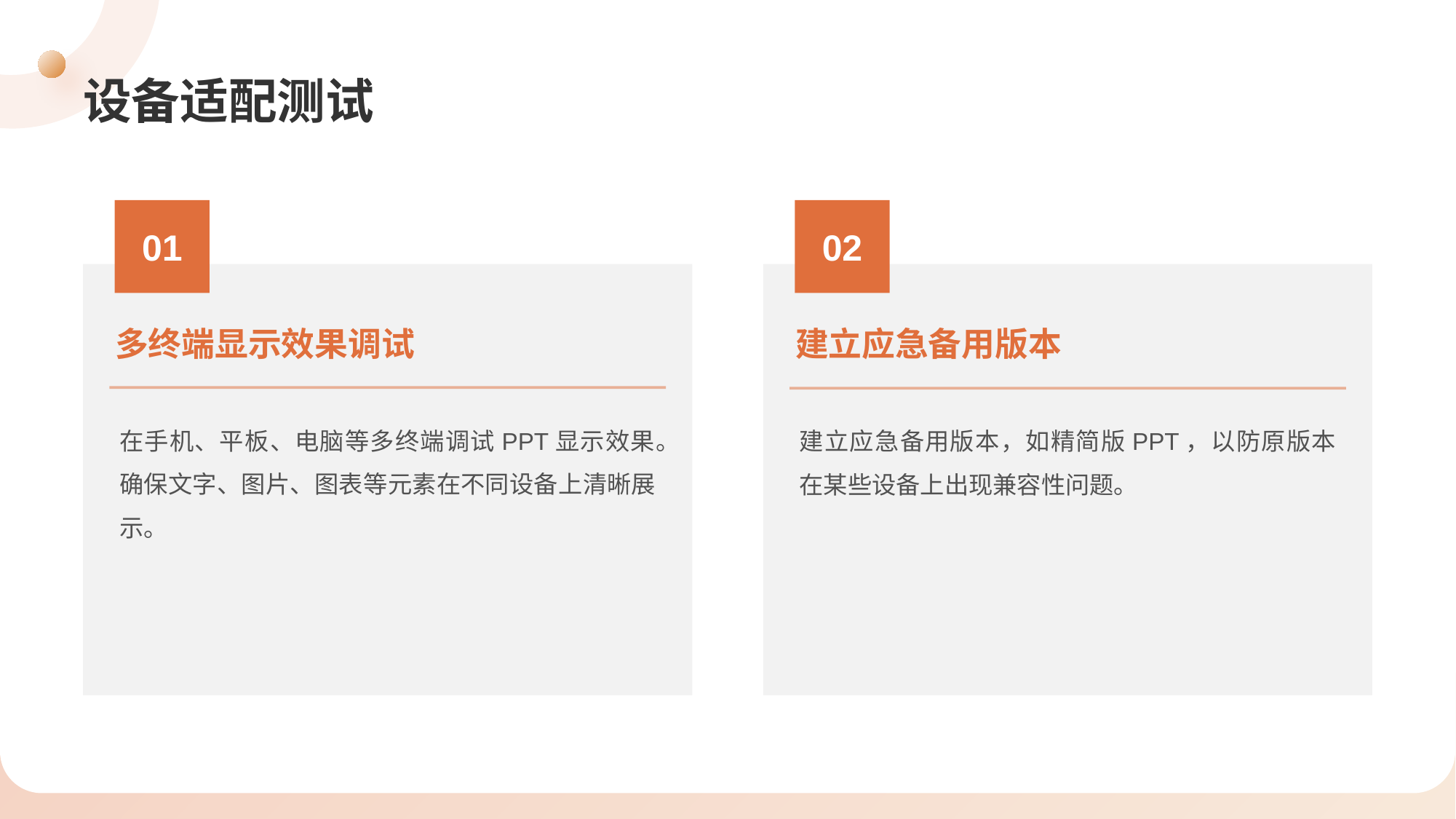

# 设备适配测试
01
02

多终端显示效果调试
建立应急备用版本
在手机、平板、电脑等多终端调试PPT显示效果。确保文字、图片、图表等元素在不同设备上清晰展示。
建立应急备用版本，如精简版PPT，以防原版本在某些设备上出现兼容性问题。